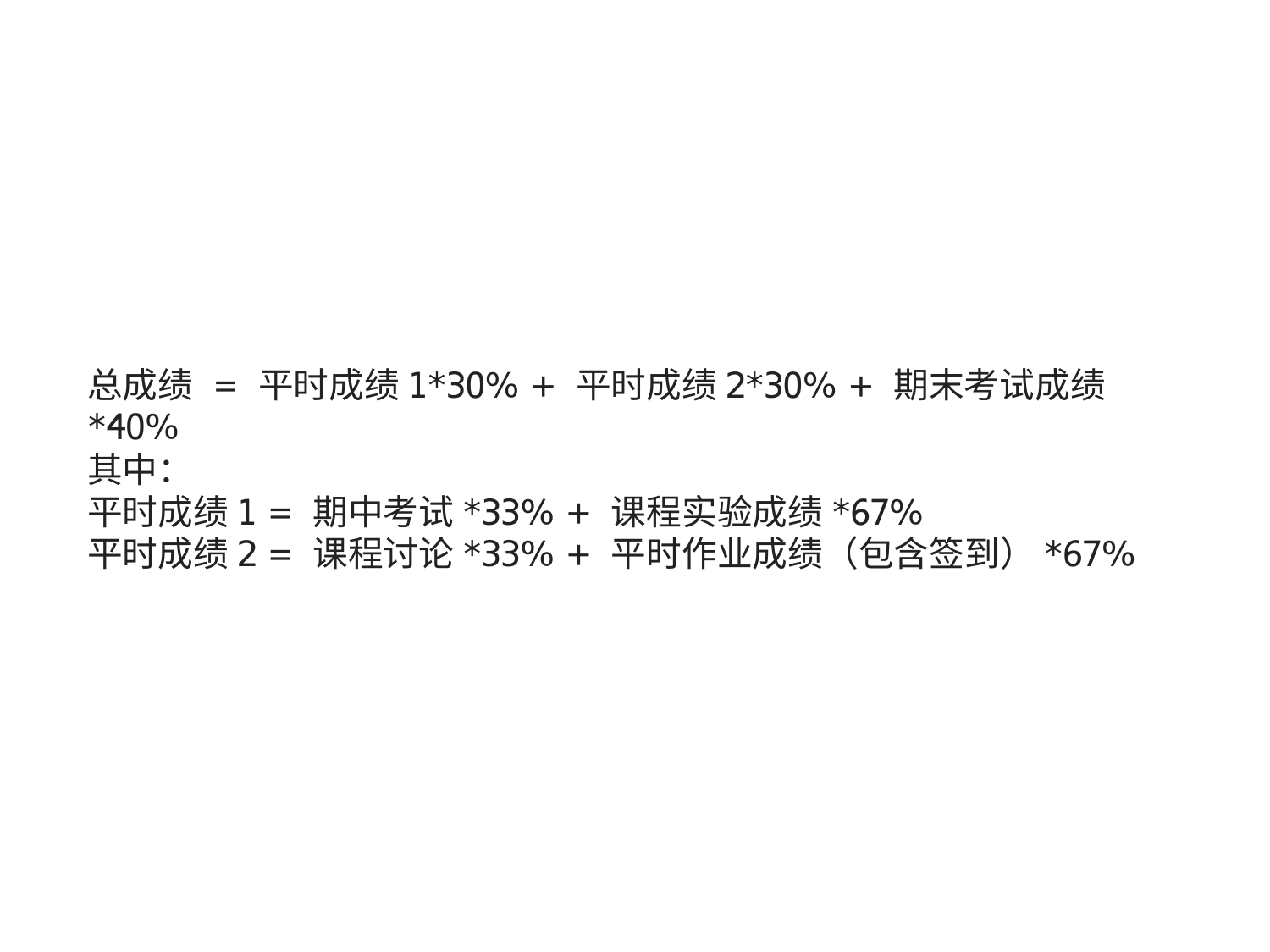

总成绩 = 平时成绩1*30% + 平时成绩2*30% + 期末考试成绩*40%
其中：
平时成绩1 = 期中考试*33% + 课程实验成绩*67%
平时成绩2 = 课程讨论*33% + 平时作业成绩（包含签到）*67%